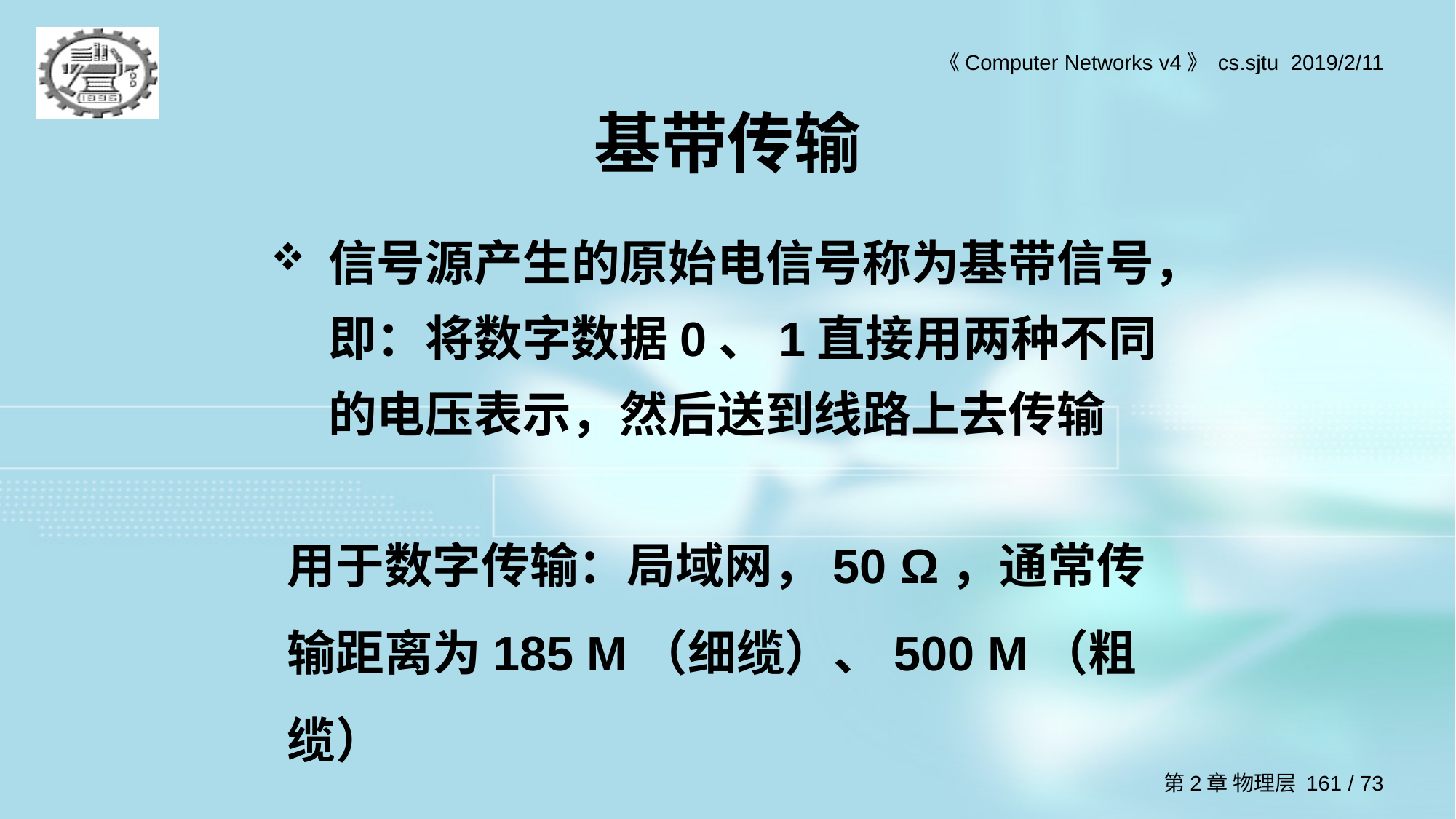

# 基带传输
信号源产生的原始电信号称为基带信号，即：将数字数据0、1直接用两种不同的电压表示，然后送到线路上去传输
用于数字传输：局域网，50 Ω，通常传输距离为185 M（细缆）、500 M（粗缆）